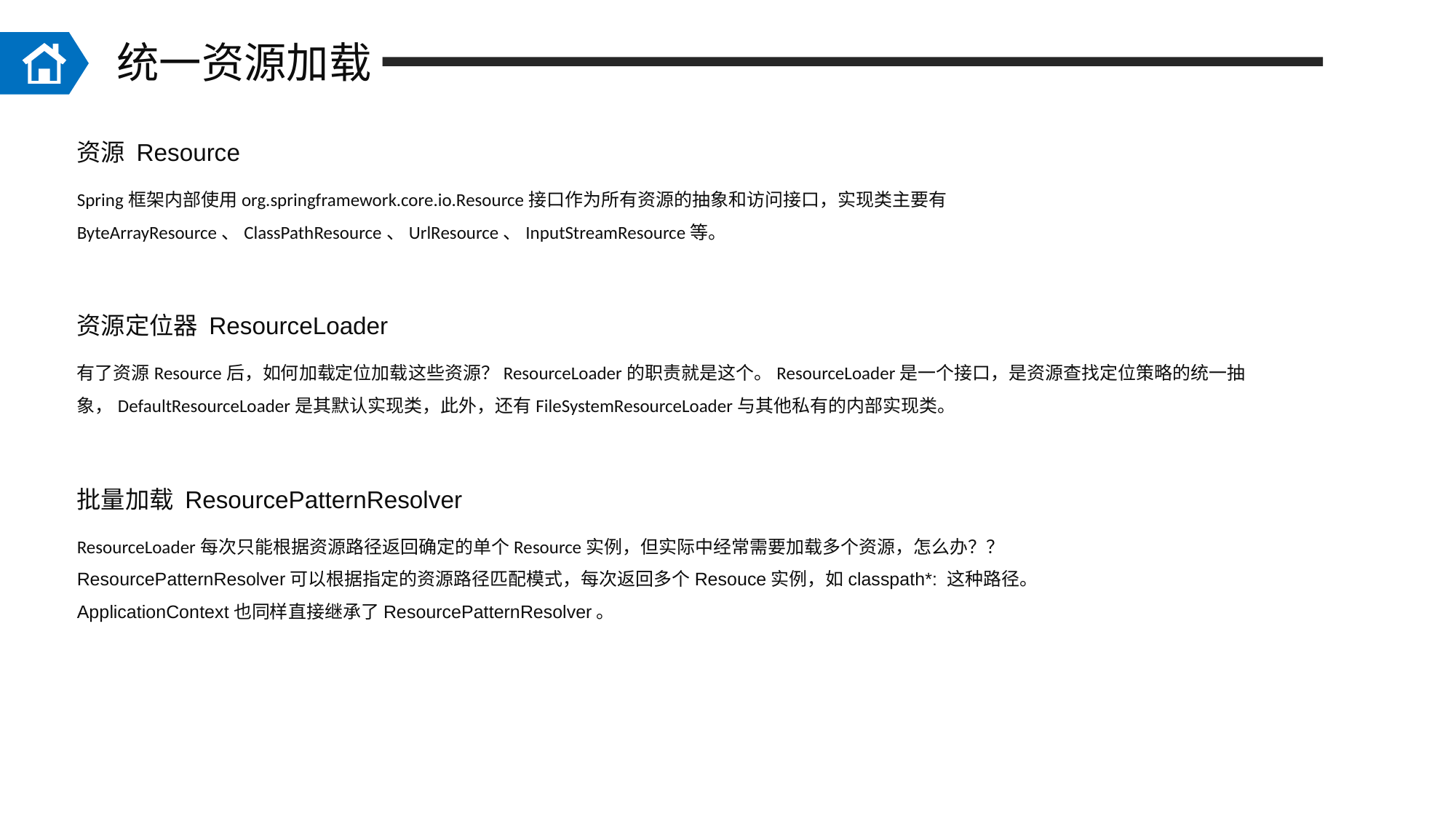

统一资源加载

资源 Resource
Spring框架内部使用org.springframework.core.io.Resource接口作为所有资源的抽象和访问接口，实现类主要有ByteArrayResource、ClassPathResource、UrlResource、InputStreamResource等。
资源定位器 ResourceLoader
有了资源Resource后，如何加载定位加载这些资源？ResourceLoader的职责就是这个。ResourceLoader是一个接口，是资源查找定位策略的统一抽象，DefaultResourceLoader是其默认实现类，此外，还有FileSystemResourceLoader与其他私有的内部实现类。
批量加载 ResourcePatternResolver
ResourceLoader每次只能根据资源路径返回确定的单个Resource实例，但实际中经常需要加载多个资源，怎么办？？
ResourcePatternResolver可以根据指定的资源路径匹配模式，每次返回多个Resouce实例，如classpath*: 这种路径。
ApplicationContext也同样直接继承了ResourcePatternResolver。